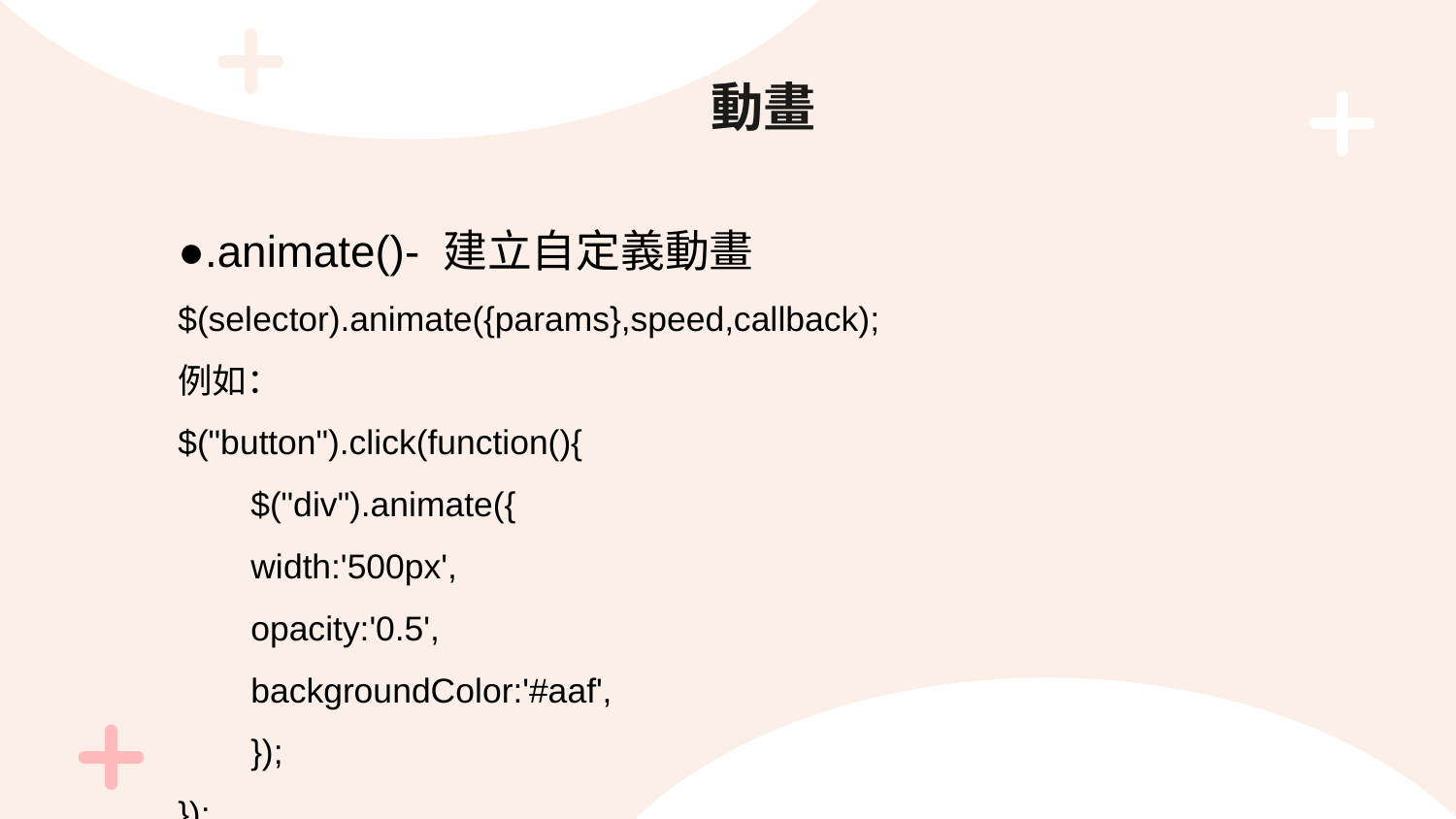

# 動畫
●.animate()- 建立自定義動畫
$(selector).animate({params},speed,callback);
例如：
$("button").click(function(){
$("div").animate({
width:'500px',
opacity:'0.5',
backgroundColor:'#aaf',
});
});